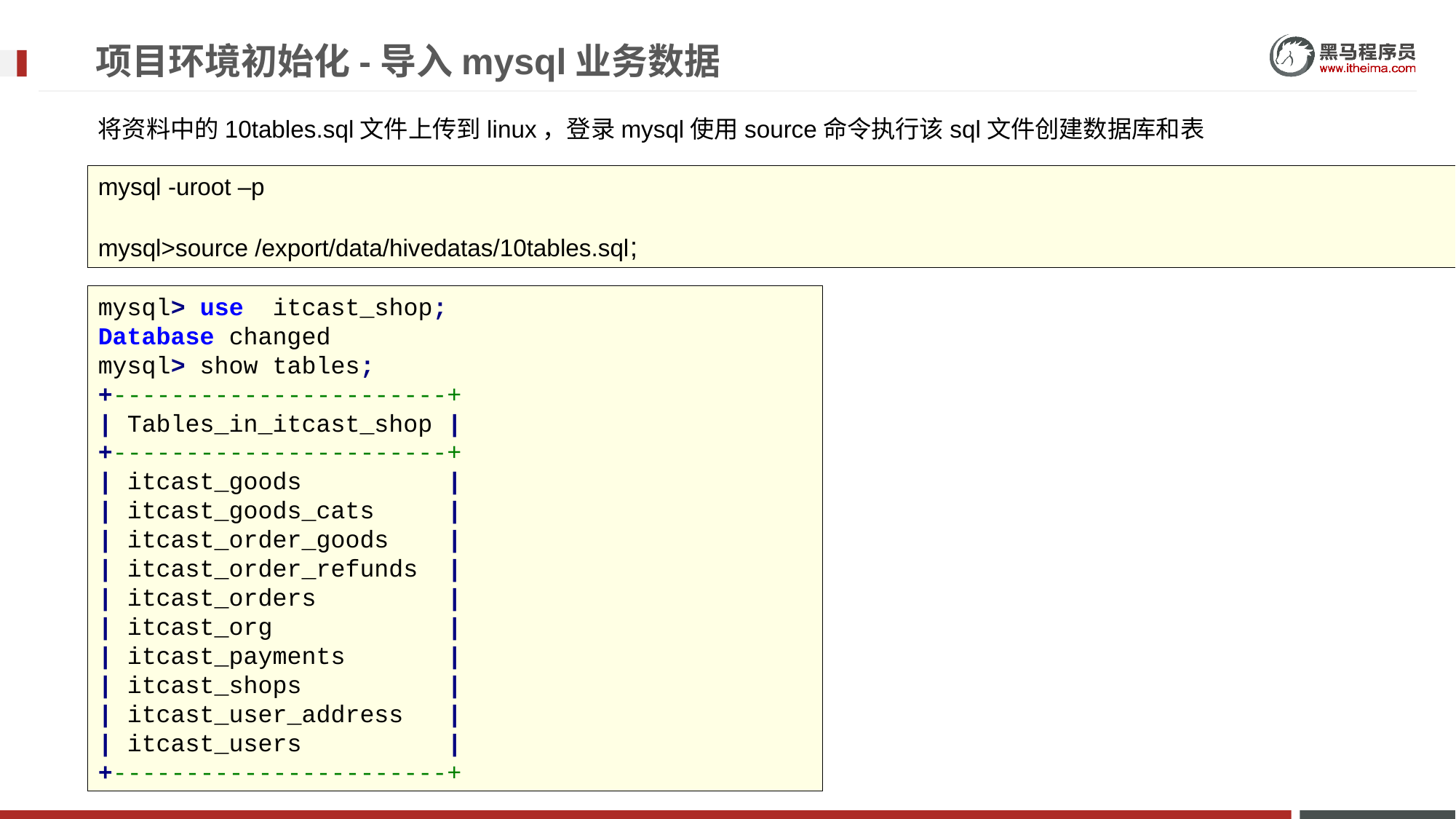

# 项目环境初始化-导入mysql业务数据
将资料中的10tables.sql文件上传到linux，登录mysql使用source命令执行该sql文件创建数据库和表
mysql -uroot –p

mysql>source /export/data/hivedatas/10tables.sql;

mysql> use  itcast_shop;
Database changed
mysql> show tables;
+-----------------------+
| Tables_in_itcast_shop |
+-----------------------+
| itcast_goods          |
| itcast_goods_cats     |
| itcast_order_goods    |
| itcast_order_refunds  |
| itcast_orders         |
| itcast_org            |
| itcast_payments       |
| itcast_shops          |
| itcast_user_address   |
| itcast_users          |
+-----------------------+